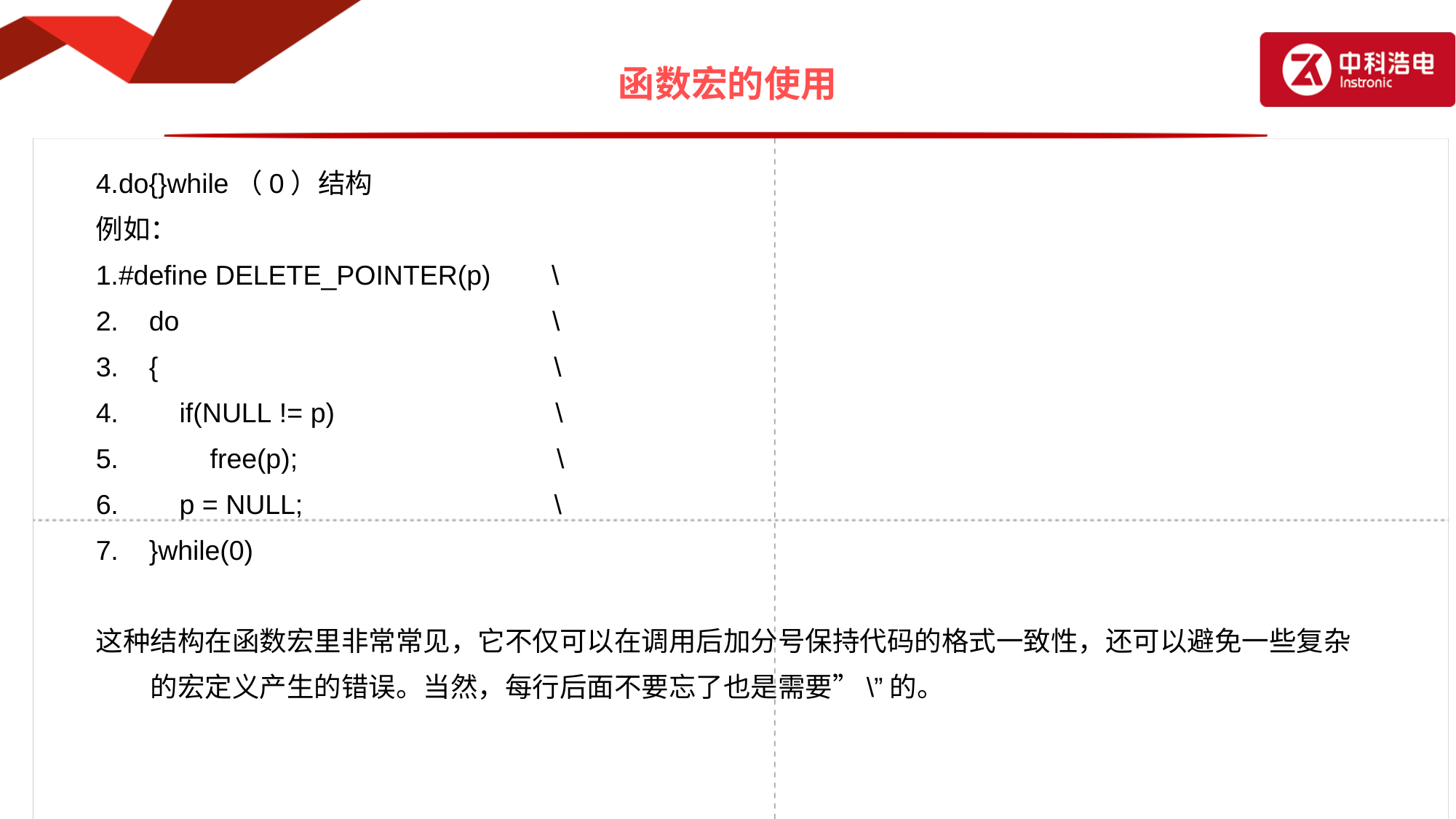

# 函数宏的使用
4.do{}while（0）结构
例如：
1.#define DELETE_POINTER(p)        \
2.    do                                                 \
3.    {                                                    \
4.        if(NULL != p)                             \
5.            free(p);                                  \
6.        p = NULL;                                 \
7.    }while(0)

这种结构在函数宏里非常常见，它不仅可以在调用后加分号保持代码的格式一致性，还可以避免一些复杂的宏定义产生的错误。当然，每行后面不要忘了也是需要”\”的。